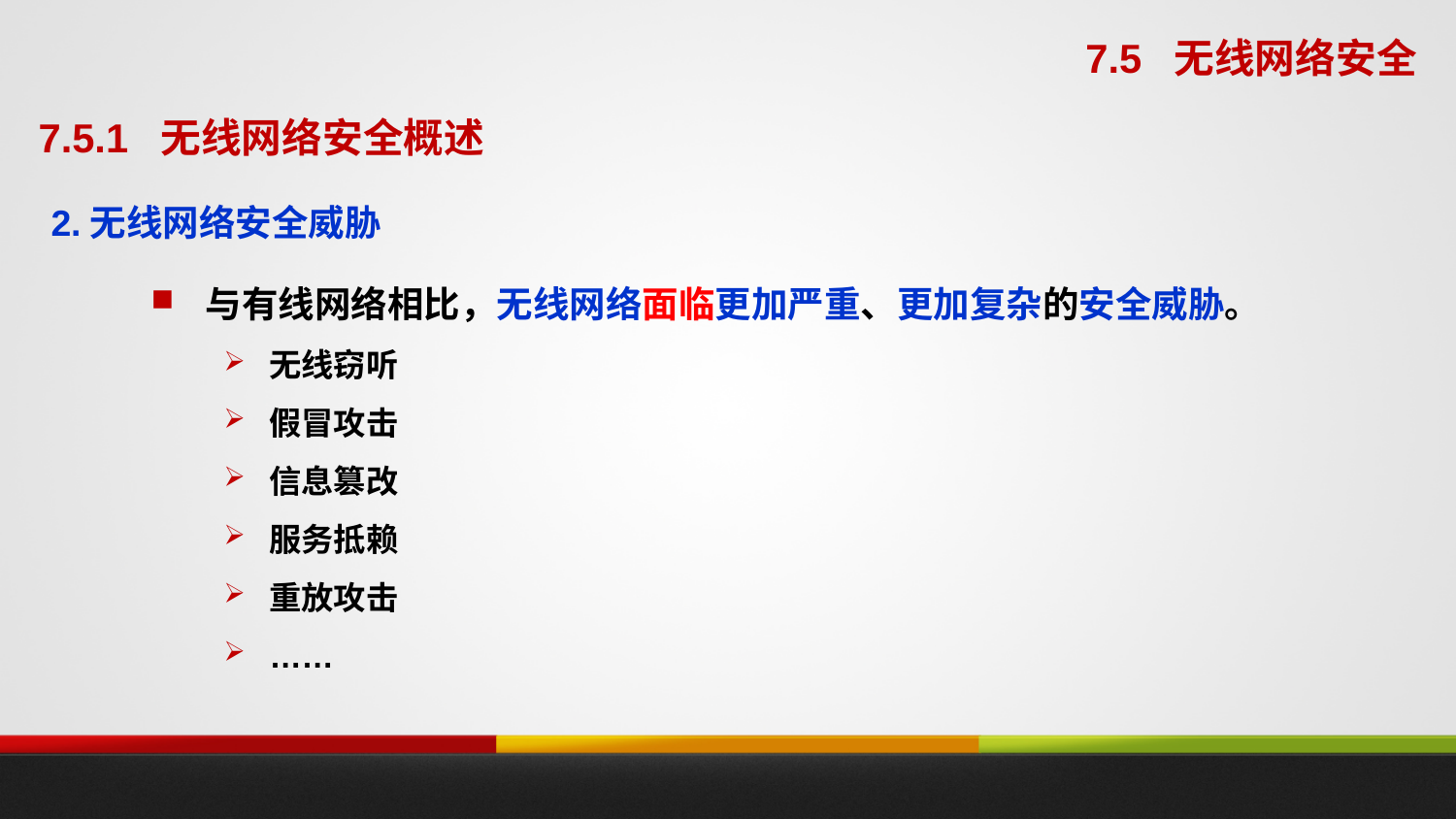

7.5  无线网络安全
7.5.1  无线网络安全概述
2.无线网络安全威胁
与有线网络相比，无线网络面临更加严重、更加复杂的安全威胁。
无线窃听
假冒攻击
信息篡改
服务抵赖
重放攻击
……